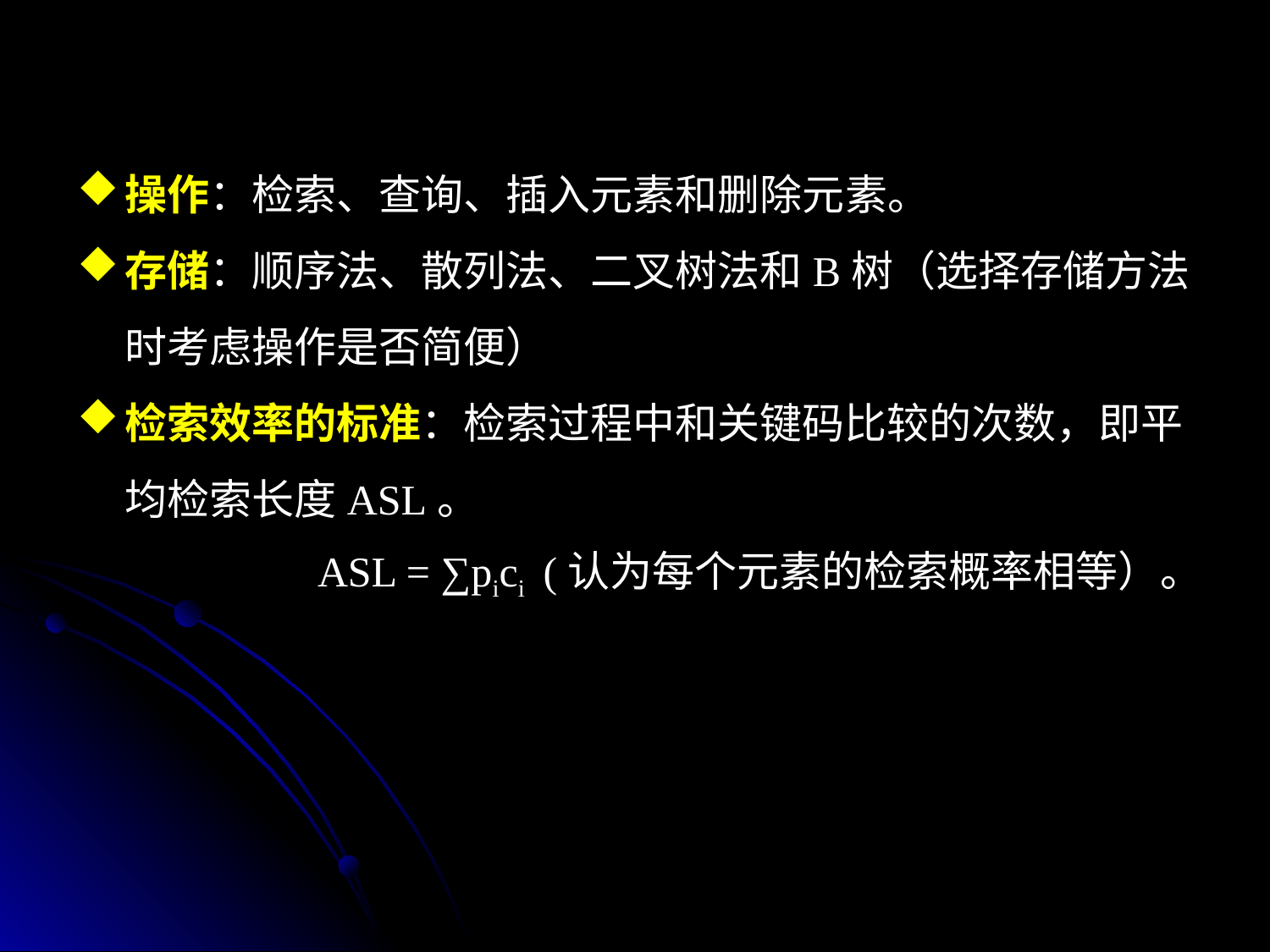

操作：检索、查询、插入元素和删除元素。
存储：顺序法、散列法、二叉树法和B树（选择存储方法时考虑操作是否简便）
检索效率的标准：检索过程中和关键码比较的次数，即平均检索长度ASL。
ASL = ∑pici   (认为每个元素的检索概率相等）。